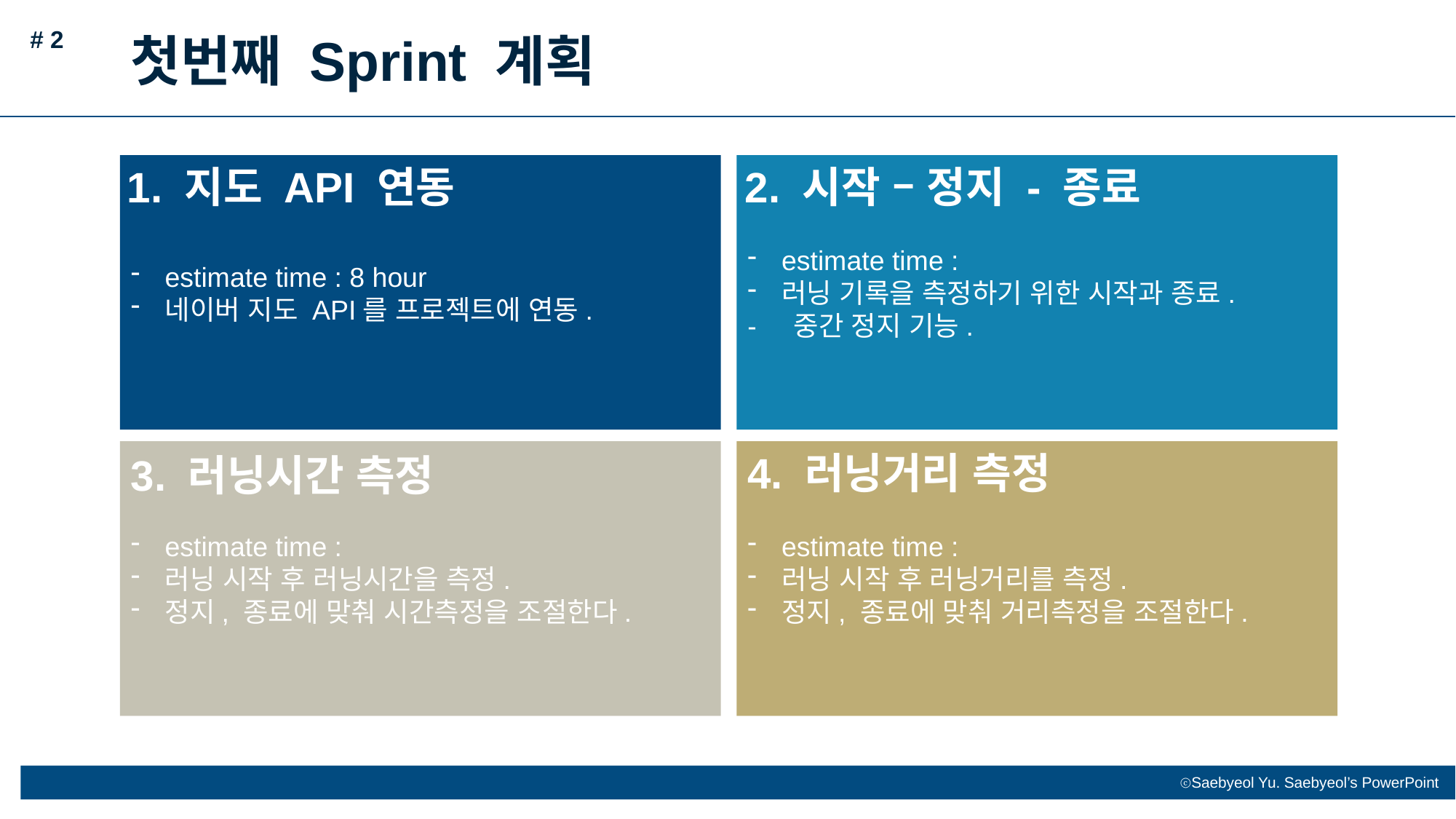

# 2
첫번째 Sprint 계획
1. 지도 API 연동
estimate time :
러닝 기록을 측정하기 위한 시작과 종료.
-    중간 정지 기능.
estimate time : 8 hour
네이버 지도 API를 프로젝트에 연동.
estimate time :
러닝 시작 후 러닝거리를 측정.
정지, 종료에 맞춰 거리측정을 조절한다.
estimate time :
러닝 시작 후 러닝시간을 측정.
정지, 종료에 맞춰 시간측정을 조절한다.
2. 시작 – 정지 - 종료

4. 러닝거리 측정
3. 러닝시간 측정